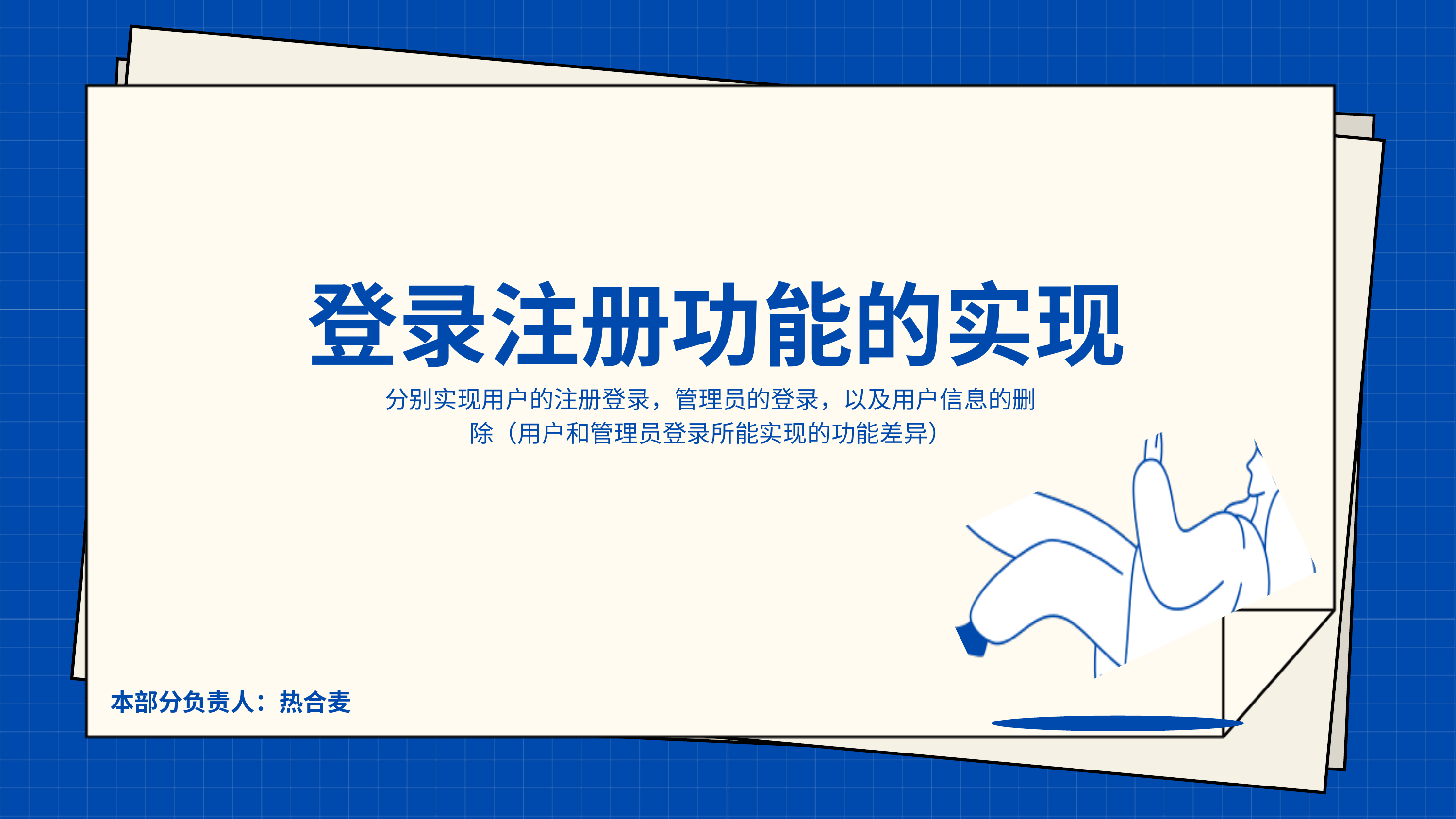

登录注册功能的实现
分别实现用户的注册登录，管理员的登录，以及用户信息的删除（用户和管理员登录所能实现的功能差异）

本部分负责人：热合麦